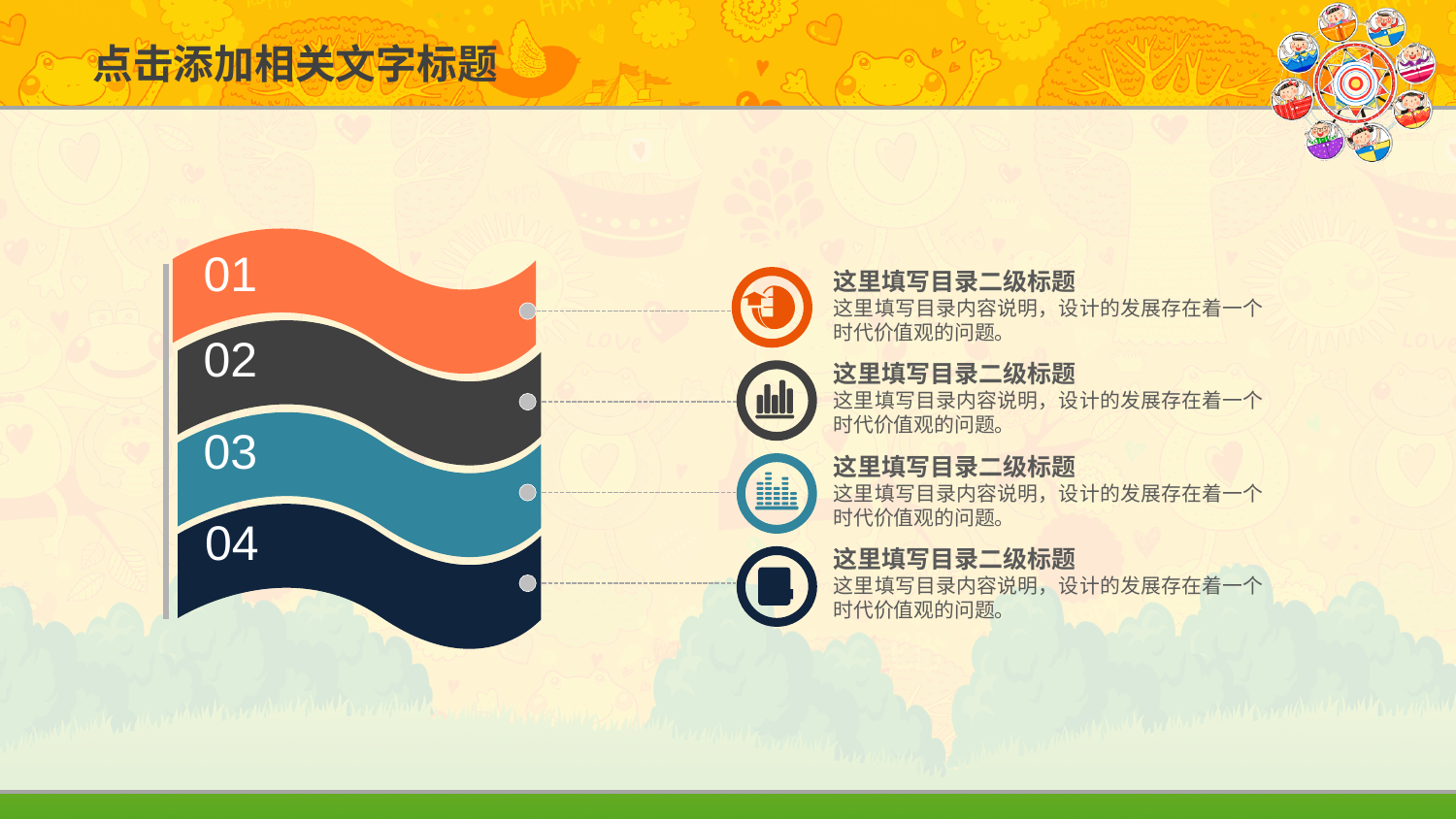

这里填写目录二级标题
这里填写目录内容说明，设计的发展存在着一个时代价值观的问题。

01

02
这里填写目录二级标题
这里填写目录内容说明，设计的发展存在着一个时代价值观的问题。

03
这里填写目录二级标题
这里填写目录内容说明，设计的发展存在着一个时代价值观的问题。

04
这里填写目录二级标题
这里填写目录内容说明，设计的发展存在着一个时代价值观的问题。